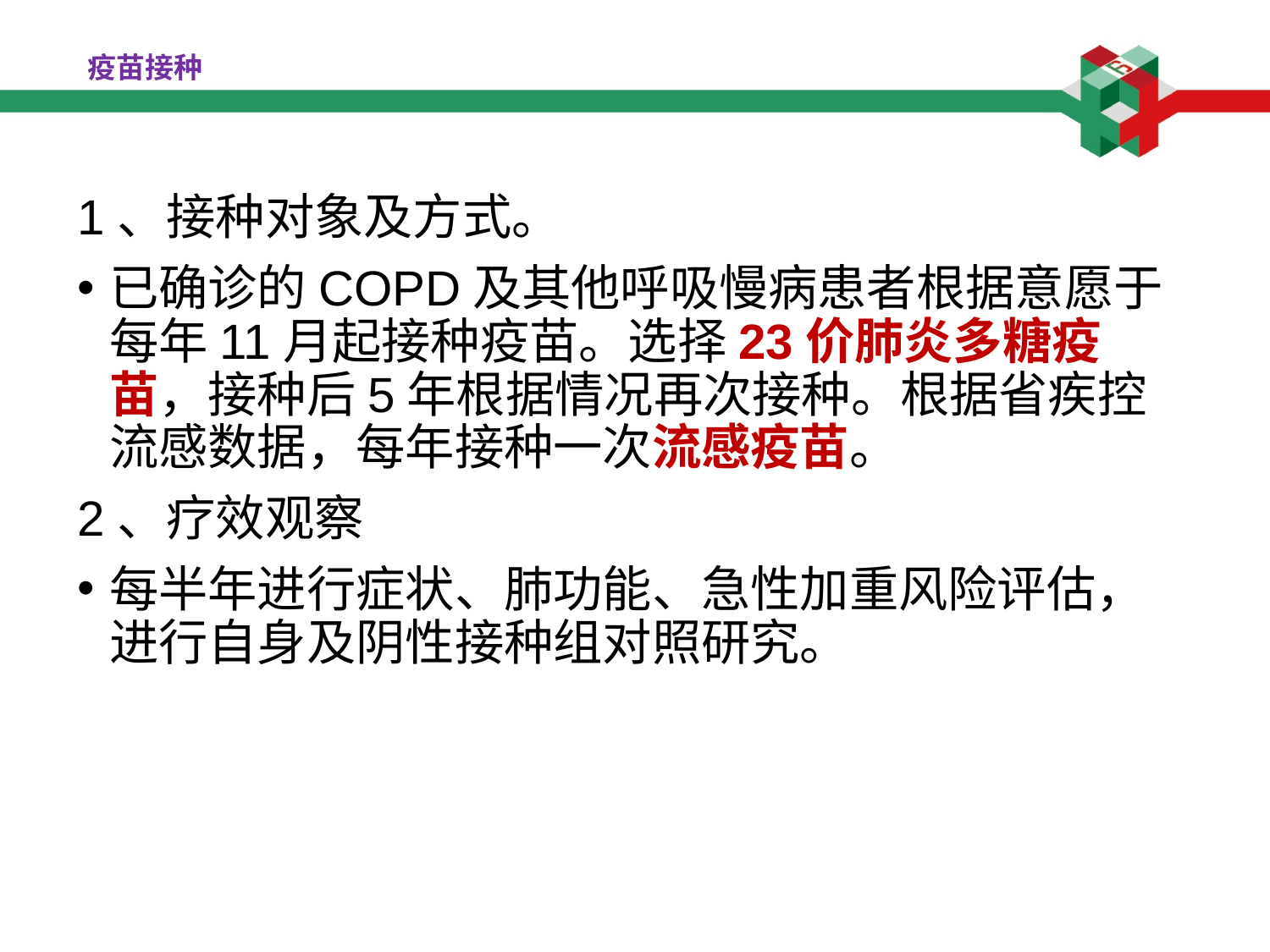

# 疫苗接种
1、接种对象及方式。
已确诊的COPD及其他呼吸慢病患者根据意愿于每年11月起接种疫苗。选择23价肺炎多糖疫苗，接种后5年根据情况再次接种。根据省疾控流感数据，每年接种一次流感疫苗。
2、疗效观察
每半年进行症状、肺功能、急性加重风险评估，进行自身及阴性接种组对照研究。